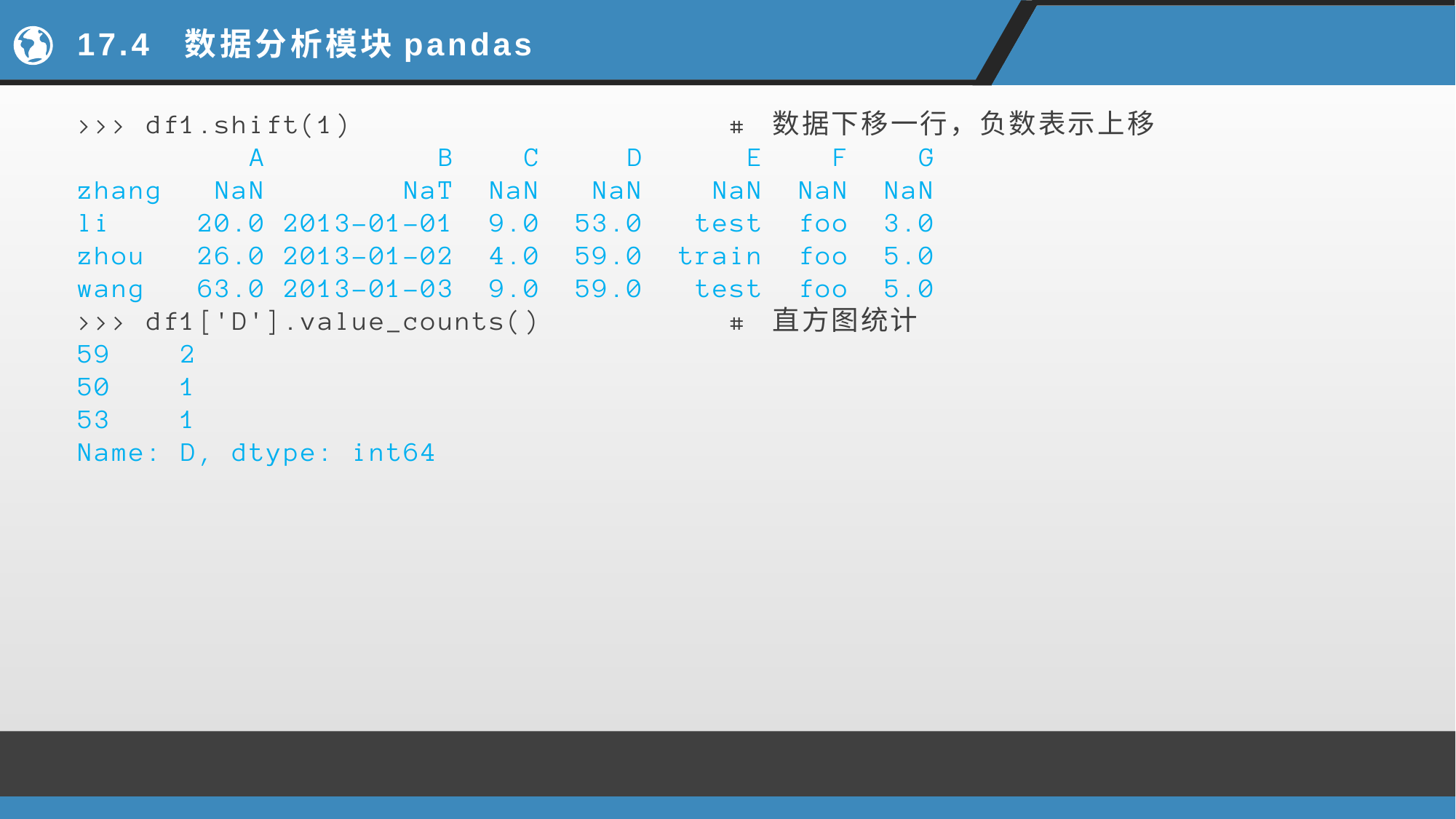

# 17.4  数据分析模块pandas

>>> df1.shift(1)                      # 数据下移一行，负数表示上移
          A          B    C     D      E    F    G
zhang   NaN        NaT  NaN   NaN    NaN  NaN  NaN
li     20.0 2013-01-01  9.0  53.0   test  foo  3.0
zhou   26.0 2013-01-02  4.0  59.0  train  foo  5.0
wang   63.0 2013-01-03  9.0  59.0   test  foo  5.0
>>> df1['D'].value_counts()           # 直方图统计
59    2
50    1
53    1
Name: D, dtype: int64